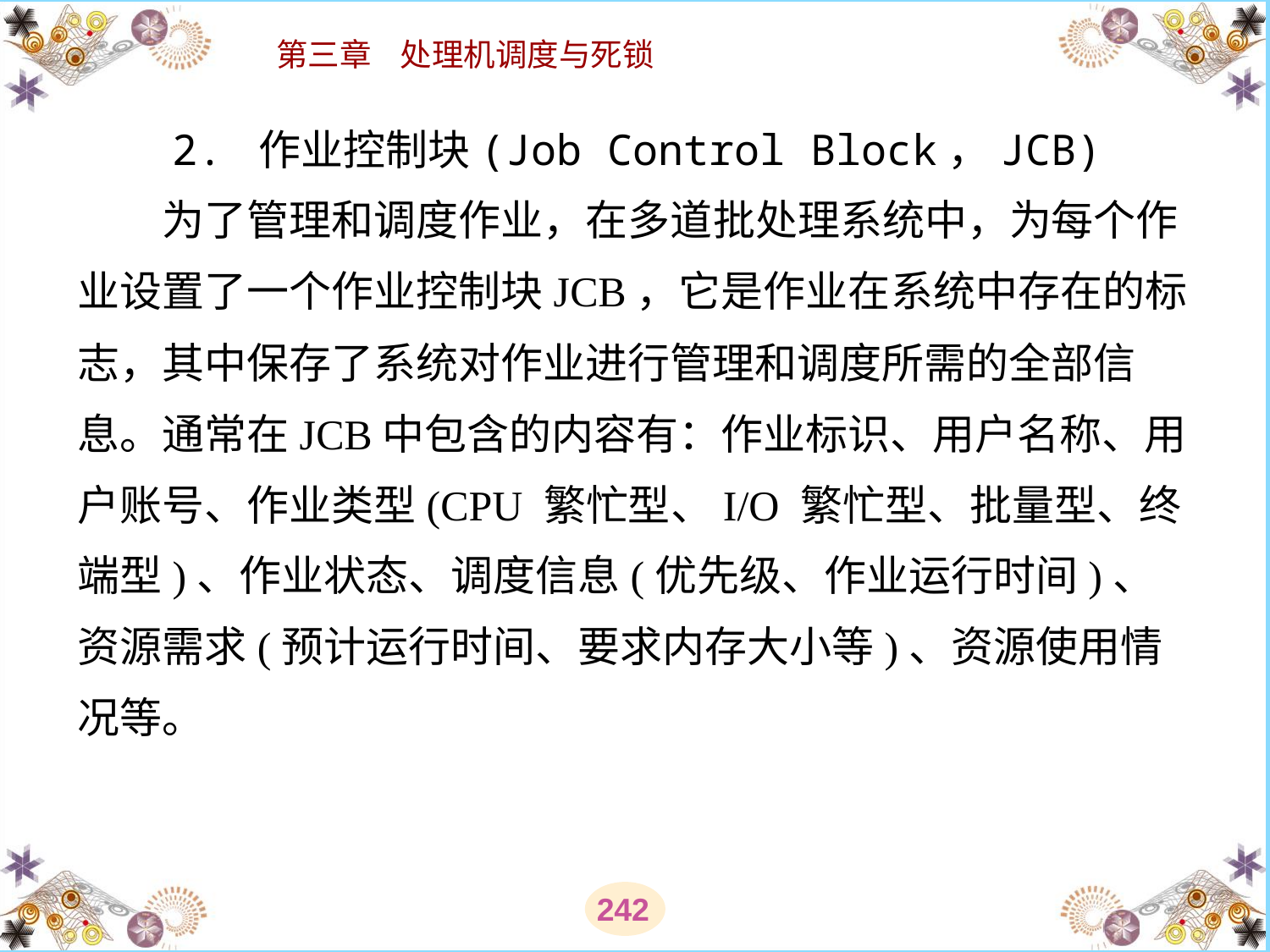

# 2. 作业控制块(Job Control Block，JCB) 　　为了管理和调度作业，在多道批处理系统中，为每个作业设置了一个作业控制块JCB，它是作业在系统中存在的标志，其中保存了系统对作业进行管理和调度所需的全部信息。通常在JCB中包含的内容有：作业标识、用户名称、用户账号、作业类型(CPU 繁忙型、I/O 繁忙型、批量型、终端型)、作业状态、调度信息(优先级、作业运行时间)、资源需求(预计运行时间、要求内存大小等)、资源使用情况等。